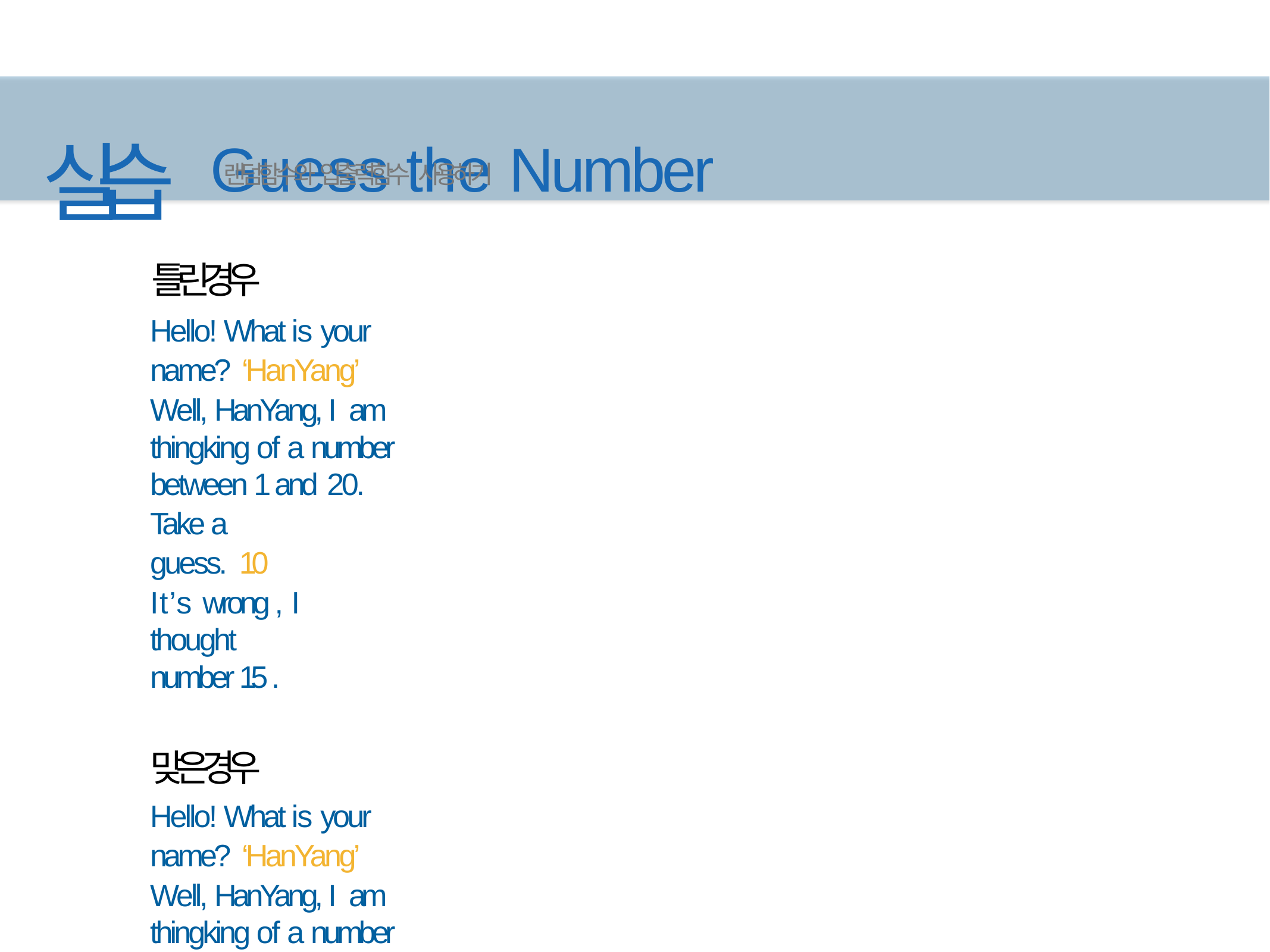

# 실습 Guess the Number

랜덤함수와  입출력함수 사용하기
틀린경우
Hello! What is your name?  ‘HanYang’
Well, HanYang, I am thingking of a number between 1  and 20.
Take a guess.  10
It’s wrong , I thought number 15 .

맞은경우
Hello! What is your name?  ‘HanYang’
Well, HanYang, I am thingking of a number between 1  and 20.
Take a guess.  10
That’s right!